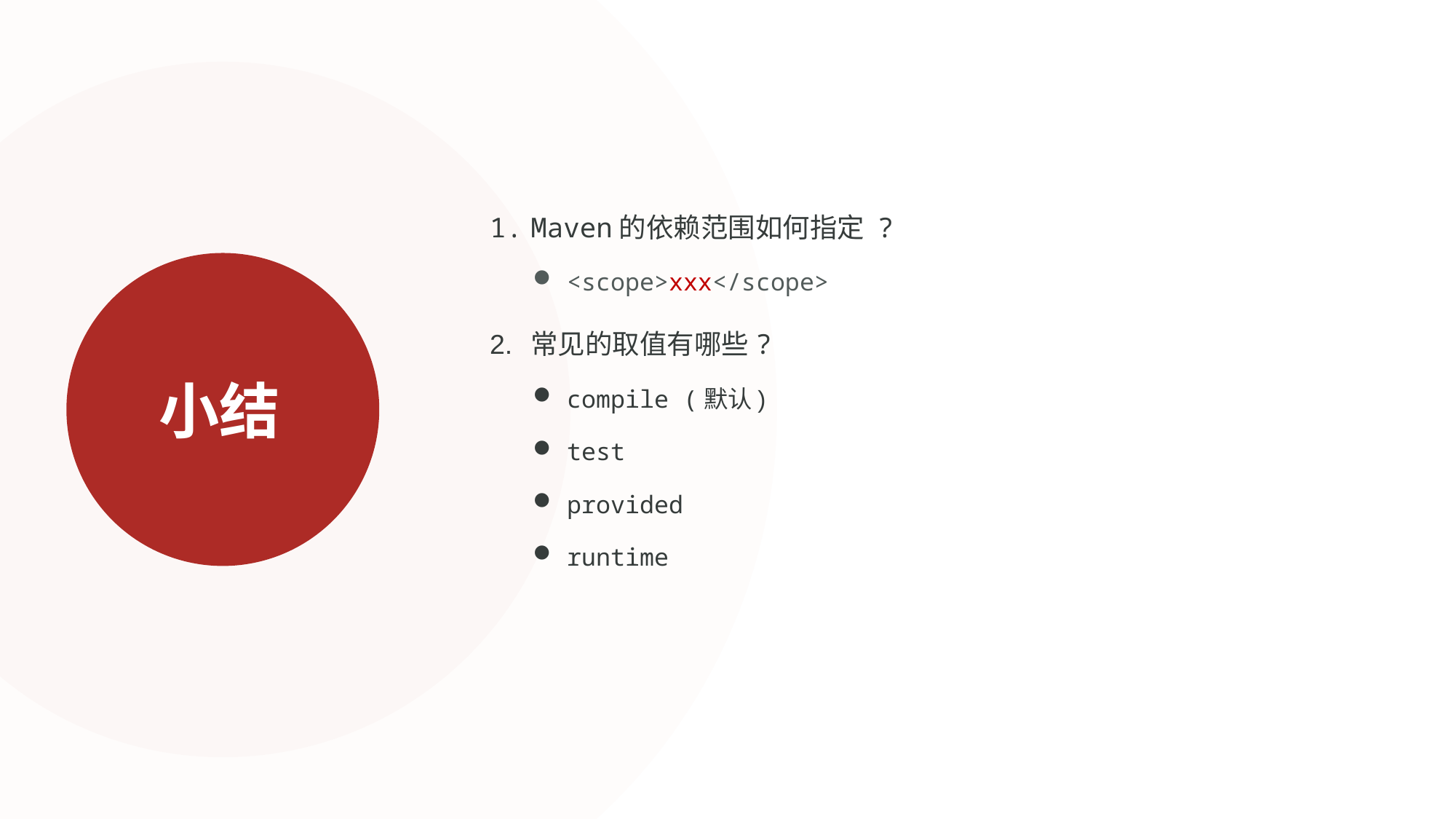

Maven的依赖范围如何指定 ?
<scope>xxx</scope>
常见的取值有哪些?
compile (默认)
test
provided
runtime